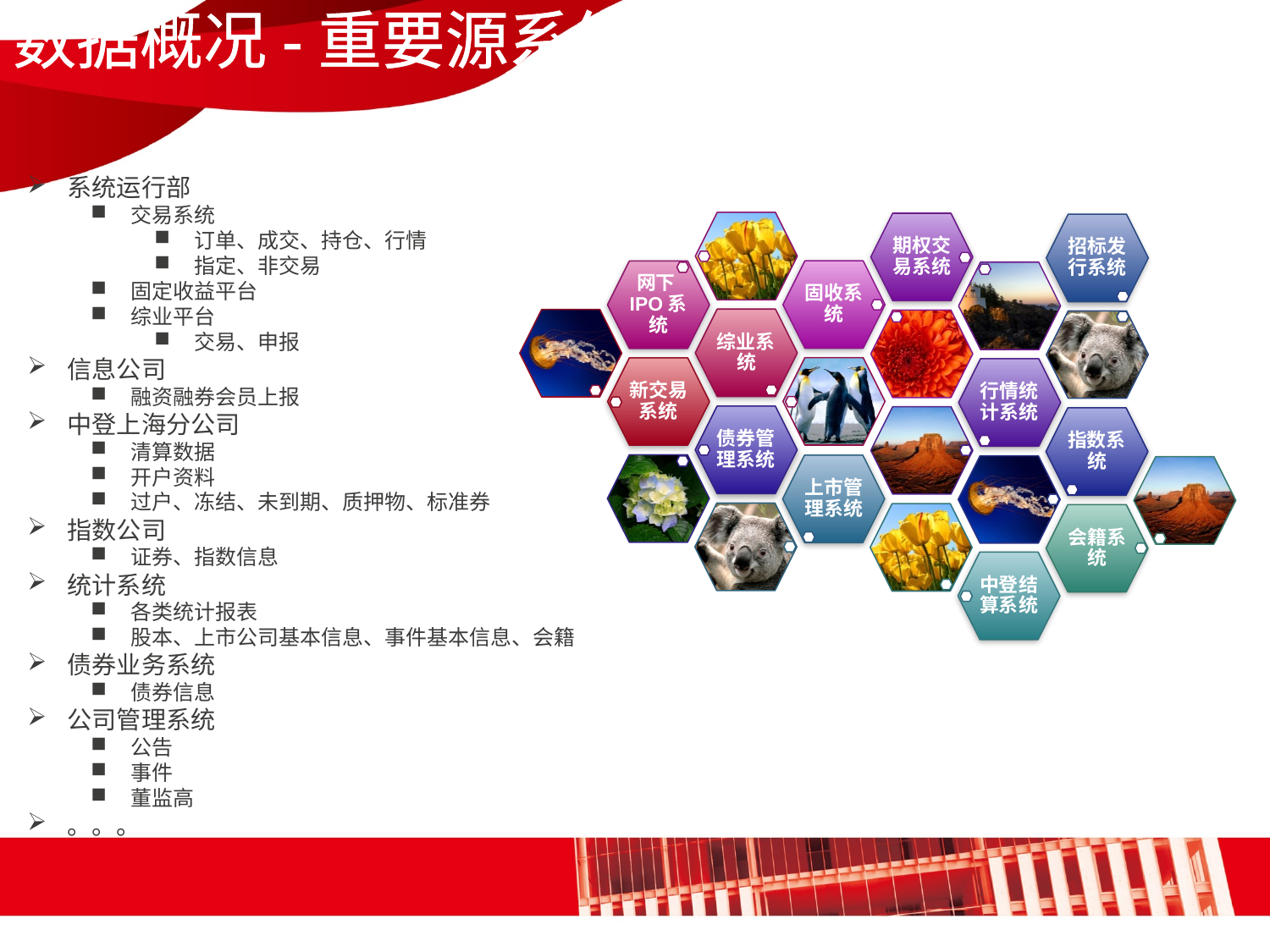

数据概况-重要源系统
系统运行部
交易系统
订单、成交、持仓、行情
指定、非交易
固定收益平台
综业平台
交易、申报
信息公司
融资融券会员上报
中登上海分公司
清算数据
开户资料
过户、冻结、未到期、质押物、标准券
指数公司
证券、指数信息
统计系统
各类统计报表
股本、上市公司基本信息、事件基本信息、会籍
债券业务系统
债券信息
公司管理系统
公告
事件
董监高
。。。

新交易系统
综业系统
网下IPO系统
固收系统
期权交易系统
行情统计系统
债券管理系统
指数系统
招标发行系统
上市管理系统
中登结算系统
会籍系统